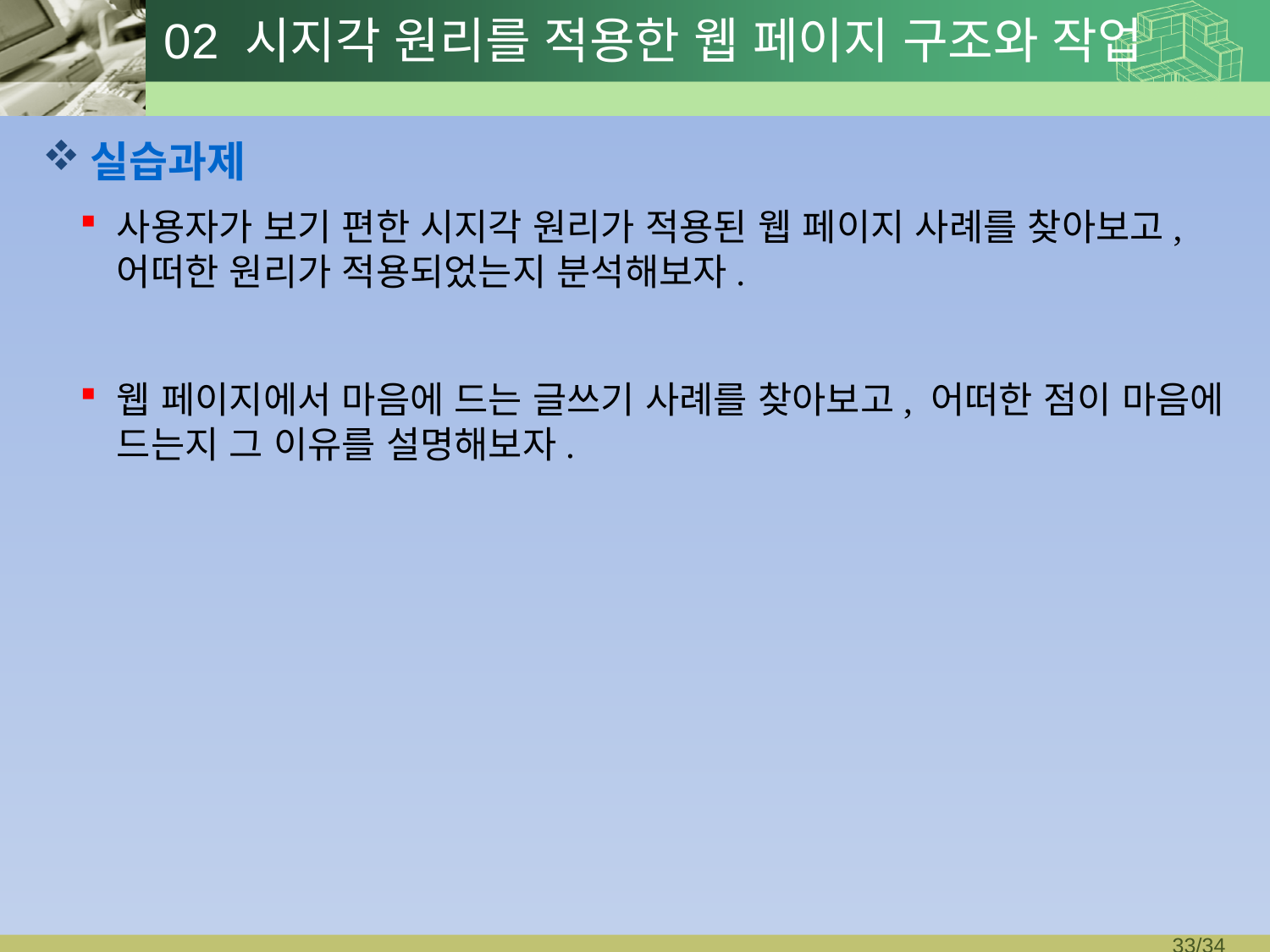

# 02 시지각 원리를 적용한 웹 페이지 구조와 작업
실습과제
사용자가 보기 편한 시지각 원리가 적용된 웹 페이지 사례를 찾아보고, 어떠한 원리가 적용되었는지 분석해보자.

웹 페이지에서 마음에 드는 글쓰기 사례를 찾아보고, 어떠한 점이 마음에 드는지 그 이유를 설명해보자.